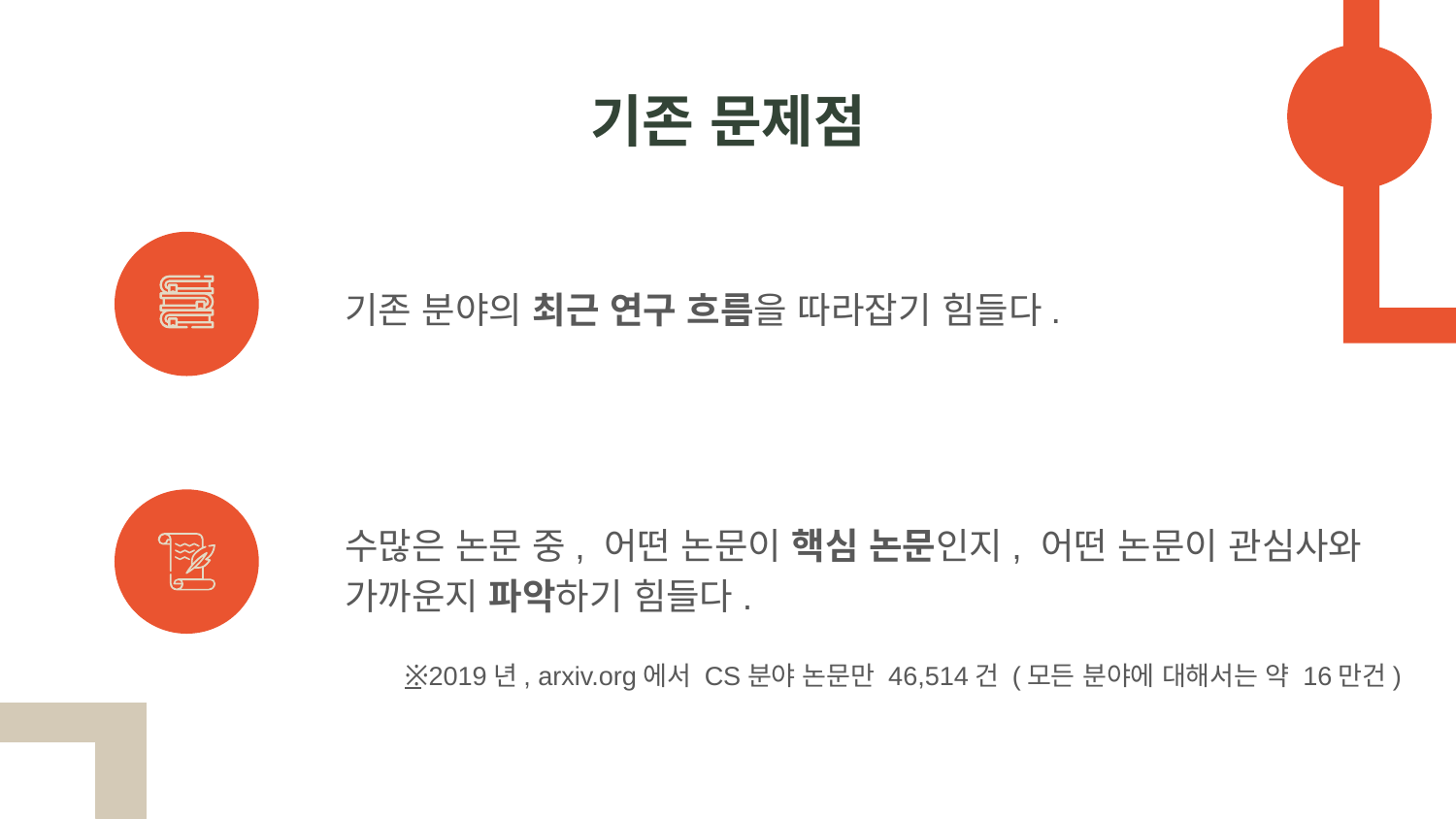

# 기존 문제점

기존 분야의 최근 연구 흐름을 따라잡기 힘들다.

수많은 논문 중, 어떤 논문이 핵심 논문인지, 어떤 논문이 관심사와 가까운지 파악하기 힘들다.

※ 2019년, arxiv.org에서 CS분야 논문만 46,514건 (모든 분야에 대해서는 약 16만건)